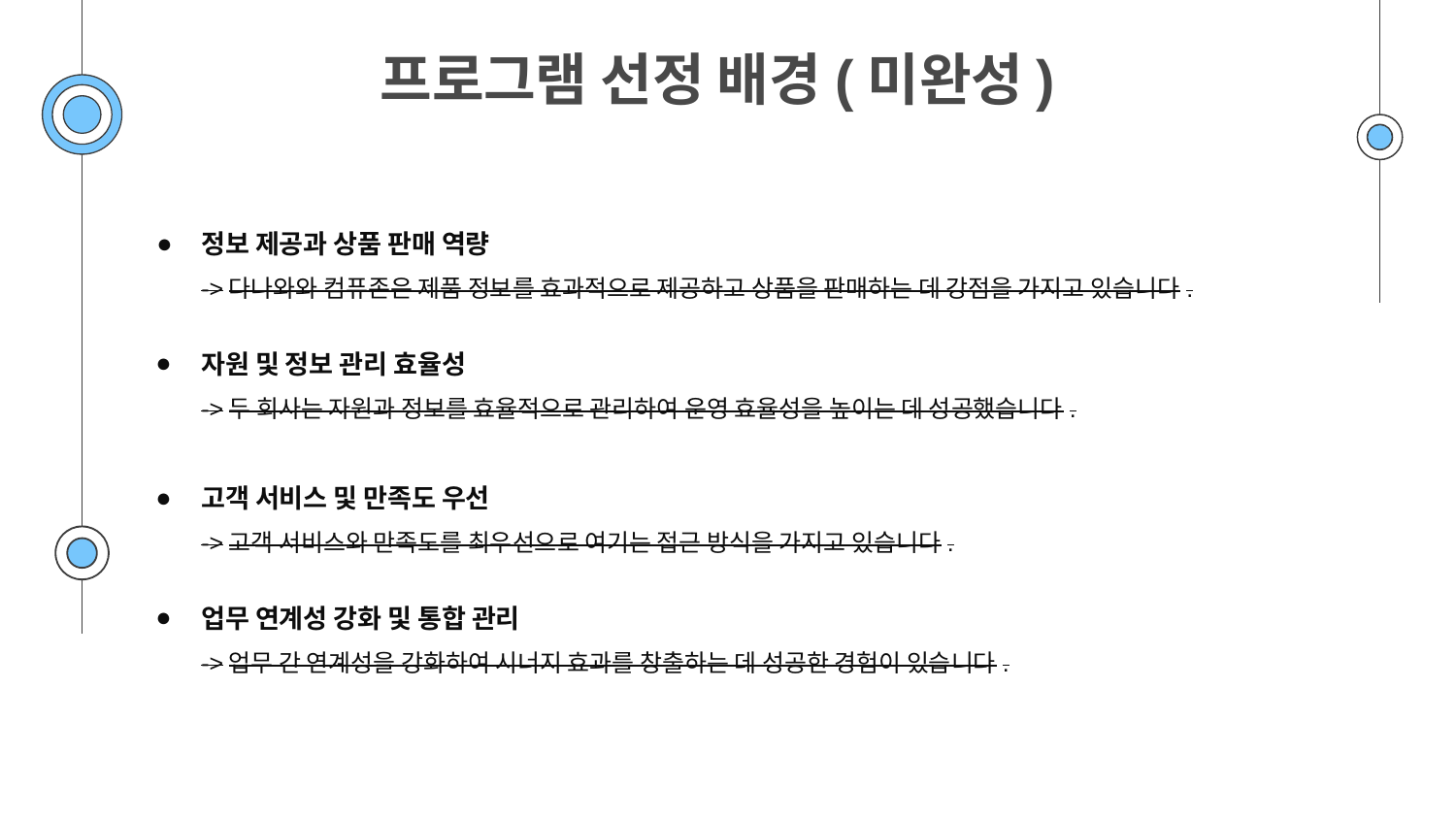

# 프로그램 선정 배경(미완성)
정보 제공과 상품 판매 역량
->다나와와 컴퓨존은 제품 정보를 효과적으로 제공하고 상품을 판매하는 데 강점을 가지고 있습니다.

자원 및 정보 관리 효율성
->두 회사는 자원과 정보를 효율적으로 관리하여 운영 효율성을 높이는 데 성공했습니다.

고객 서비스 및 만족도 우선
->고객 서비스와 만족도를 최우선으로 여기는 접근 방식을 가지고 있습니다.

업무 연계성 강화 및 통합 관리
->업무 간 연계성을 강화하여 시너지 효과를 창출하는 데 성공한 경험이 있습니다.